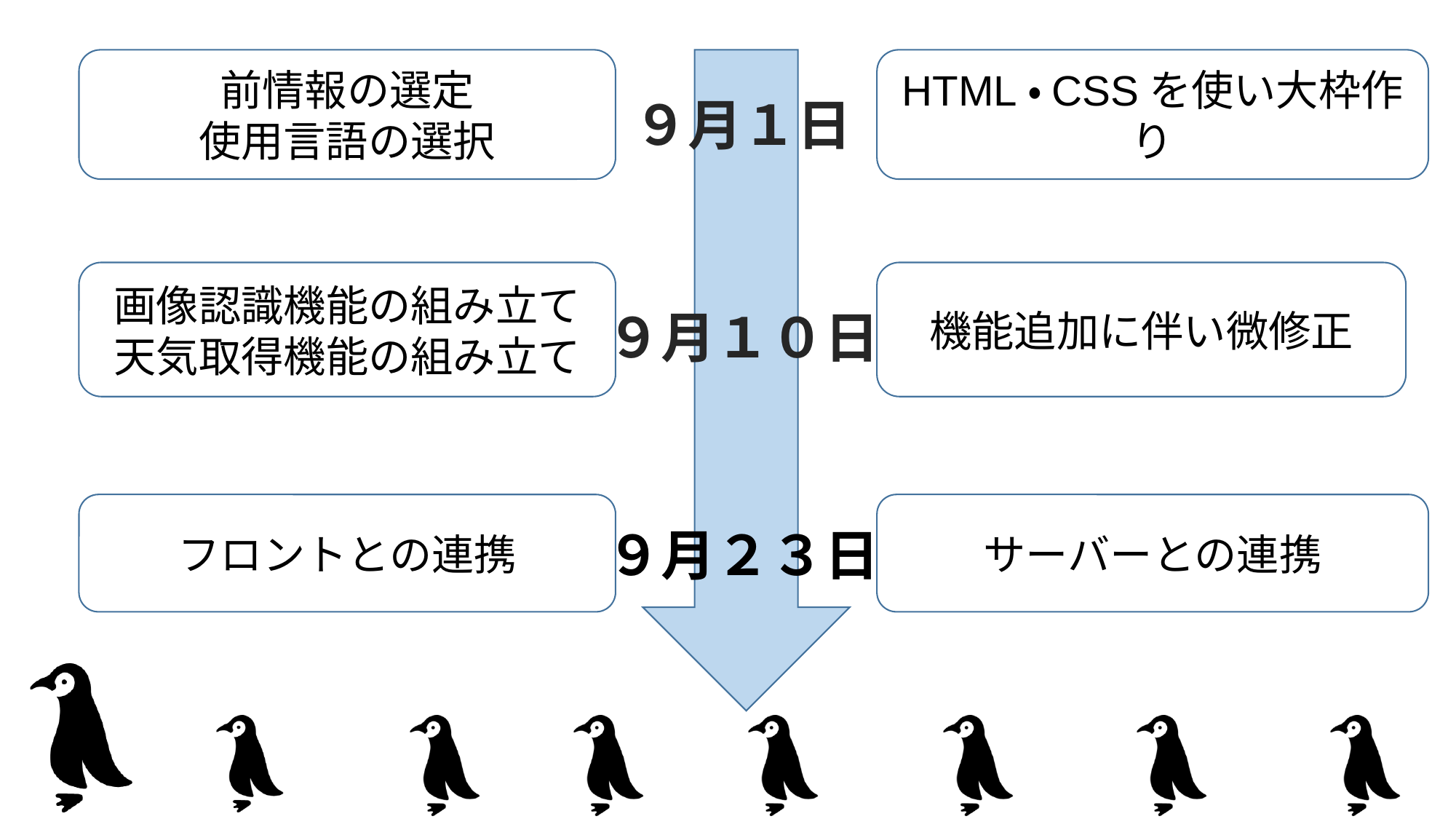

前情報の選定
使用言語の選択
HTML・CSSを使い大枠作り
９月１日
画像認識機能の組み立て
天気取得機能の組み立て
機能追加に伴い微修正
９月１０日

フロントとの連携
サーバーとの連携
９月２３日